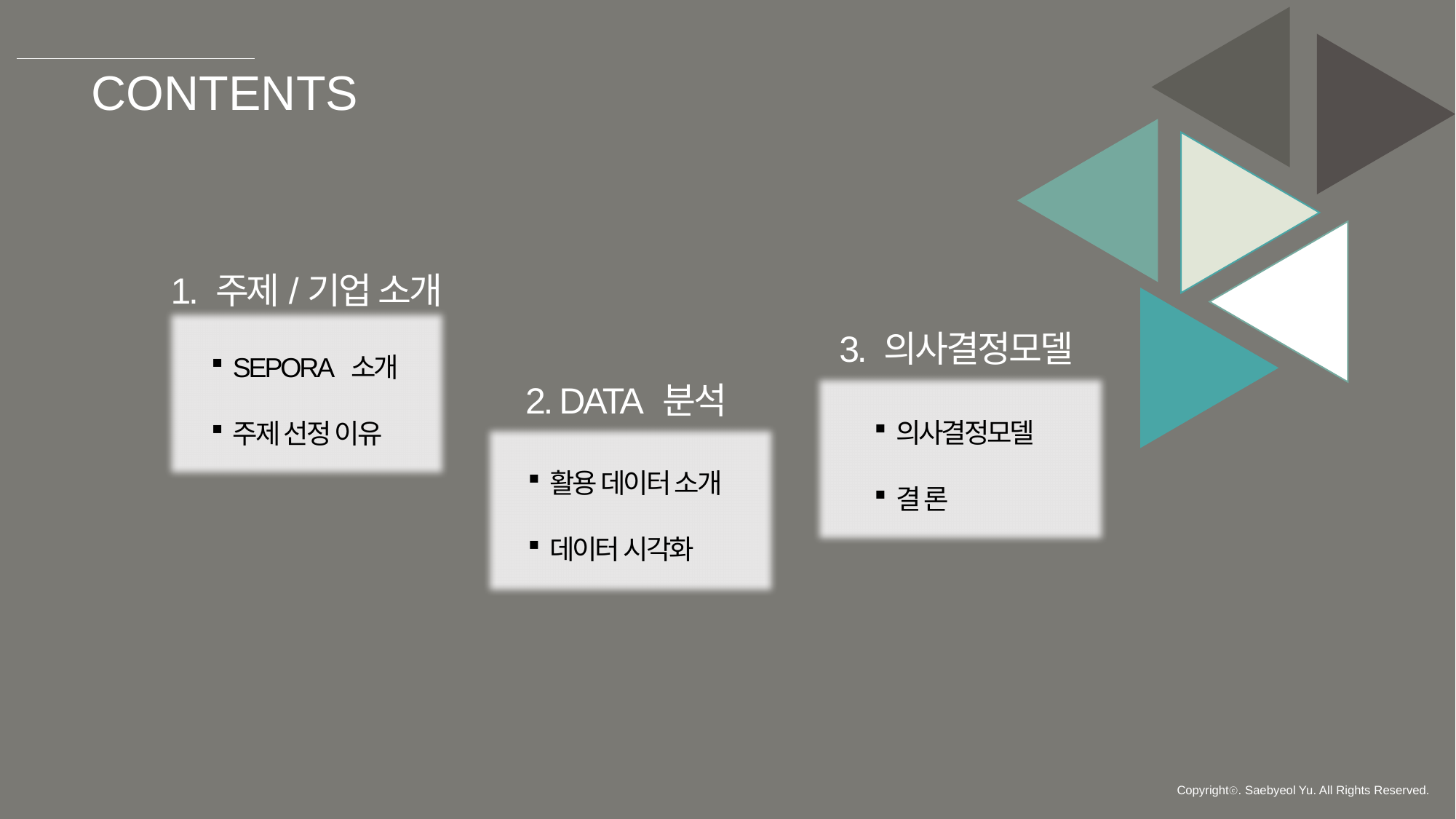

CONTENTS
1. 주제/기업 소개

3. 의사결정모델
SEPORA  소개

주제 선정 이유
2. DATA 분석

의사결정모델

결 론

활용 데이터 소개

데이터 시각화
Copyrightⓒ. Saebyeol Yu. All Rights Reserved.